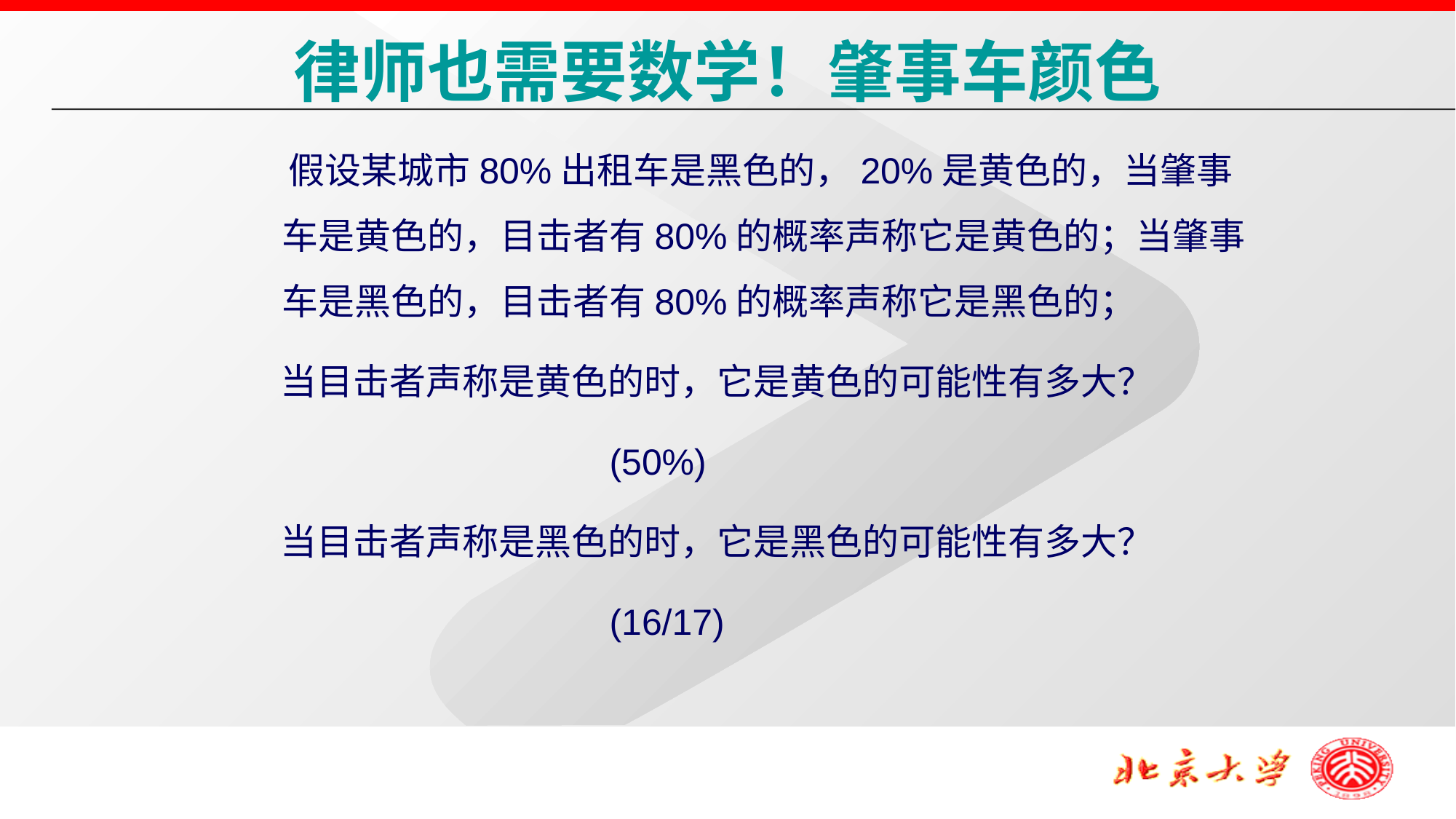

# 律师也需要数学！肇事车颜色
   假设某城市80%出租车是黑色的，20%是黄色的，当肇事车是黄色的，目击者有80%的概率声称它是黄色的；当肇事车是黑色的，目击者有80%的概率声称它是黑色的；
  当目击者声称是黄色的时，它是黄色的可能性有多大？
				(50%)
  当目击者声称是黑色的时，它是黑色的可能性有多大？
				(16/17)